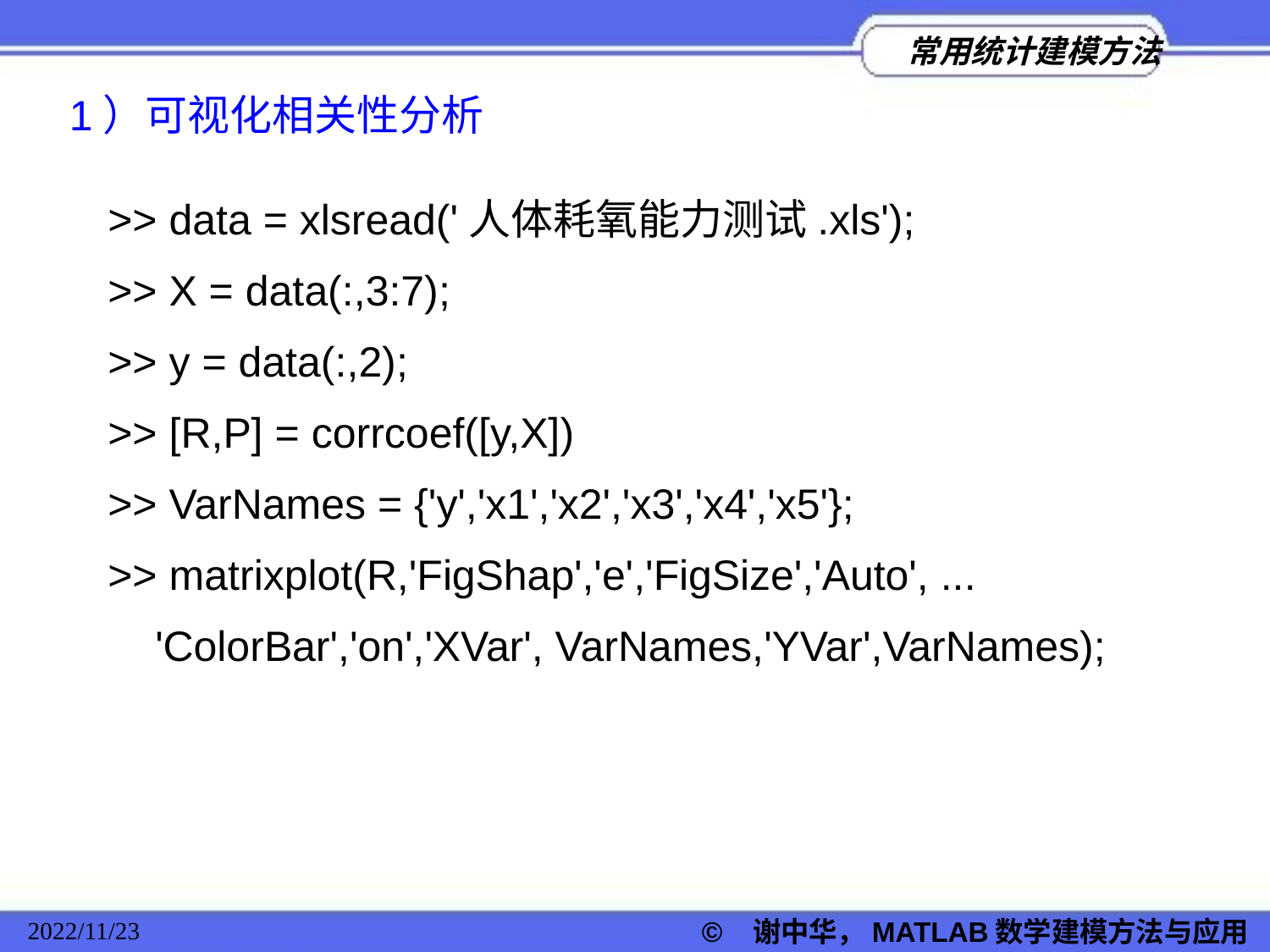

1）可视化相关性分析
>> data = xlsread('人体耗氧能力测试.xls');
>> X = data(:,3:7);
>> y = data(:,2);
>> [R,P] = corrcoef([y,X])
>> VarNames = {'y','x1','x2','x3','x4','x5'};
>> matrixplot(R,'FigShap','e','FigSize','Auto', ...
    'ColorBar','on','XVar', VarNames,'YVar',VarNames);
©   谢中华，MATLAB数学建模方法与应用
2022/11/23